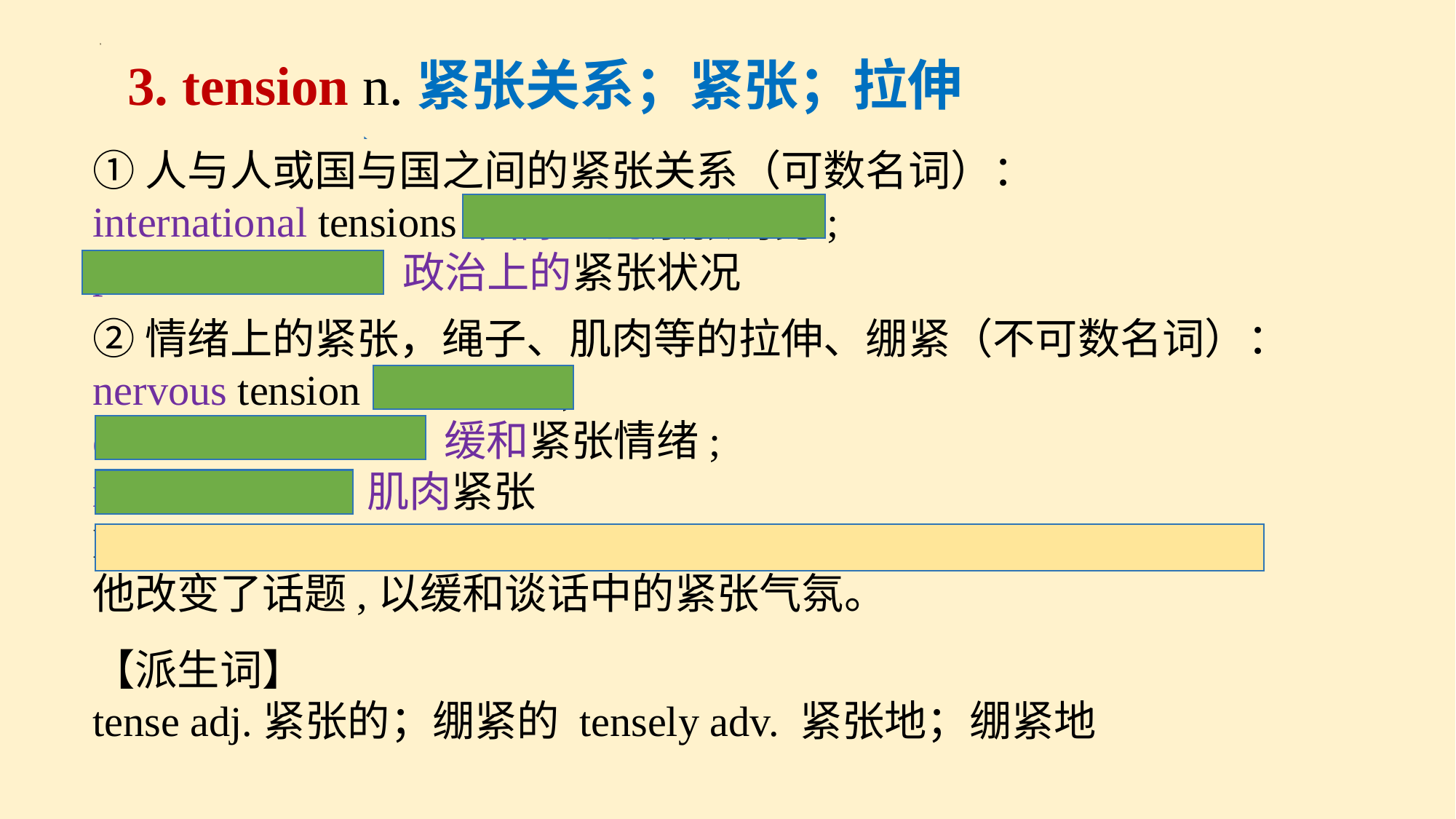

3. tension n.紧张关系；紧张；拉伸

①人与人或国与国之间的紧张关系（可数名词）：
international tensions 国际上的紧张局势;
political tensions 政治上的紧张状况

②情绪上的紧张，绳子、肌肉等的拉伸、绷紧（不可数名词）：
nervous tension 神经紧张;
ease/reduce tension 缓和紧张情绪;
muscle tension 肌肉紧张
He changed the topic in order to ease the tension in the conversation.
他改变了话题,以缓和谈话中的紧张气氛。

【派生词】
tense adj.紧张的；绷紧的 tensely adv. 紧张地；绷紧地